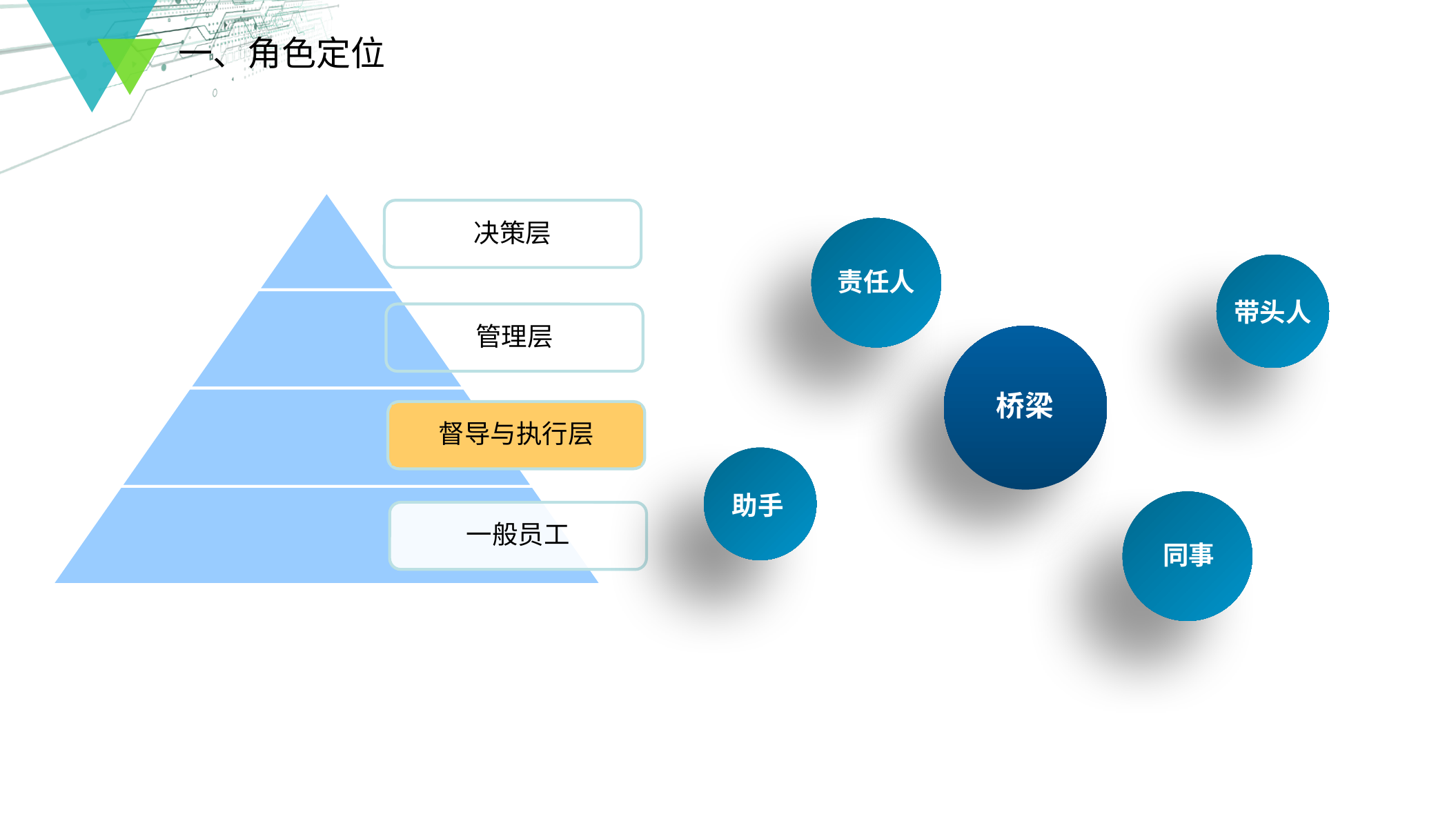

一、角色定位

决策层

责任人

带头人

管理层

桥梁

督导与执行层

助手

同事

一般员工